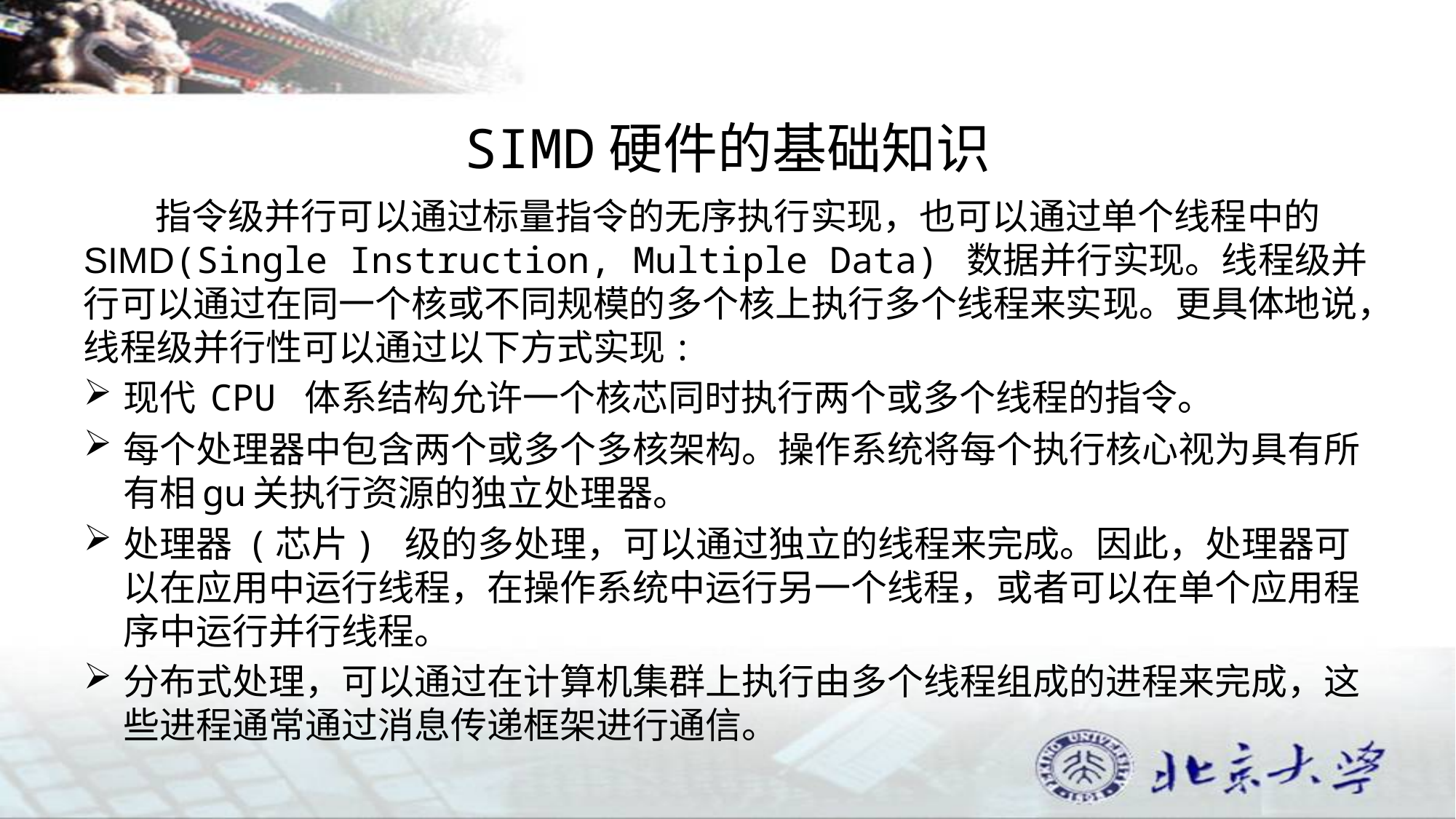

# SIMD硬件的基础知识
        指令级并行可以通过标量指令的无序执行实现，也可以通过单个线程中的 SIMD(Single Instruction, Multiple Data) 数据并行实现。线程级并行可以通过在同一个核或不同规模的多个核上执行多个线程来实现。更具体地说，线程级并行性可以通过以下方式实现:
现代 CPU 体系结构允许一个核芯同时执行两个或多个线程的指令。
每个处理器中包含两个或多个多核架构。操作系统将每个执行核心视为具有所有相gu关执行资源的独立处理器。
处理器 (芯片) 级的多处理，可以通过独立的线程来完成。因此，处理器可以在应用中运行线程，在操作系统中运行另一个线程，或者可以在单个应用程序中运行并行线程。
分布式处理，可以通过在计算机集群上执行由多个线程组成的进程来完成，这些进程通常通过消息传递框架进行通信。